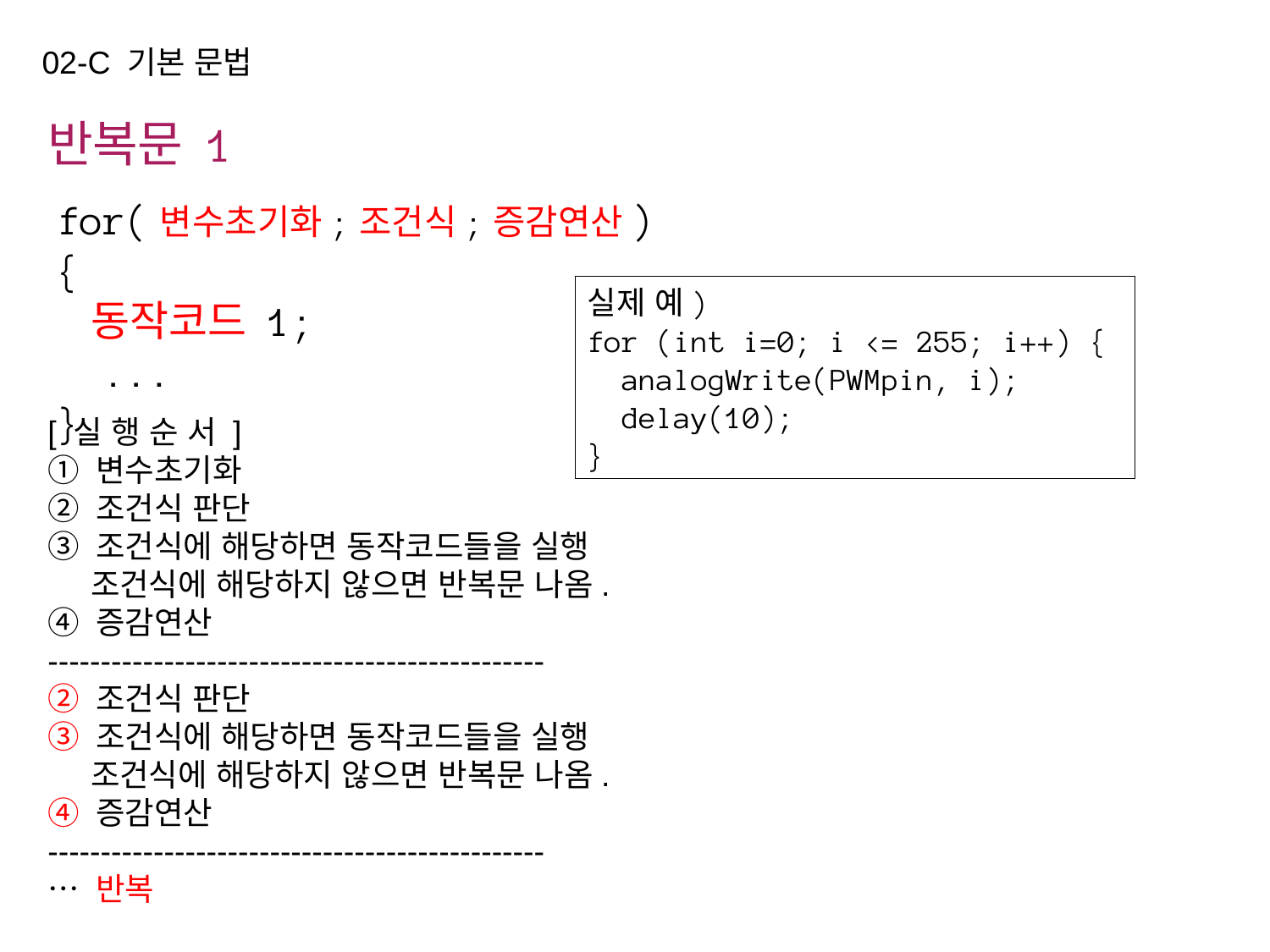

02-C 기본 문법
반복문 1
for(변수초기화;조건식;증감연산) {
  동작코드 1;
  ...
}
실제 예)
for (int i=0; i <= 255; i++) {
  analogWrite(PWMpin, i);
  delay(10);
}
[ 실 행 순 서 ]
① 변수초기화
② 조건식 판단
③ 조건식에 해당하면 동작코드들을 실행
    조건식에 해당하지 않으면 반복문 나옴.
④ 증감연산
-----------------------------------------------
② 조건식 판단
③ 조건식에 해당하면 동작코드들을 실행
    조건식에 해당하지 않으면 반복문 나옴.
④ 증감연산
-----------------------------------------------
… 반복